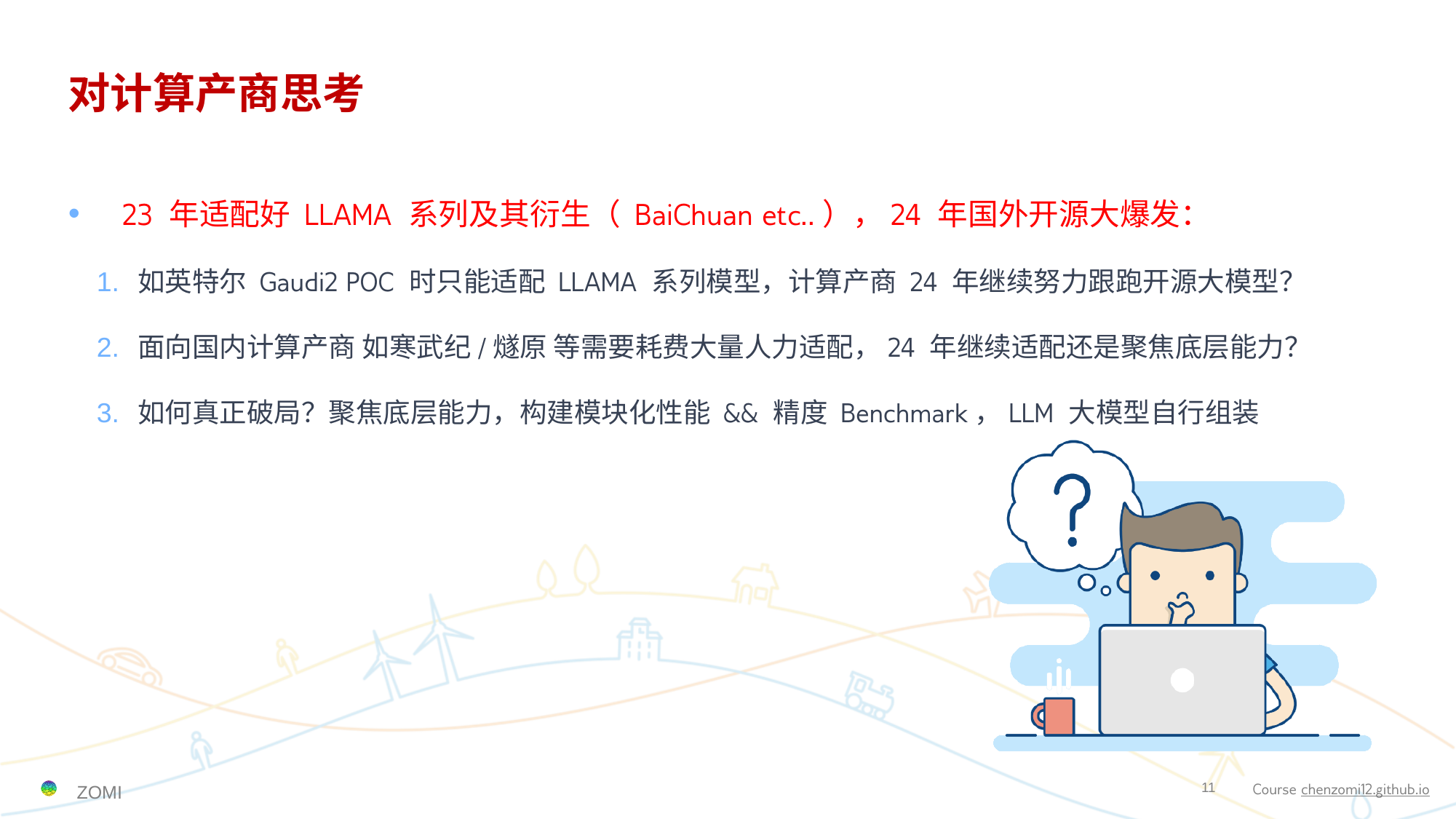

# 对计算产商思考
23 年适配好 LLAMA 系列及其衍生（ BaiChuan etc..），24 年国外开源大爆发：
如英特尔 Gaudi2 POC 时只能适配 LLAMA 系列模型，计算产商 24 年继续努力跟跑开源大模型？
面向国内计算产商 如寒武纪/燧原 等需要耗费大量人力适配，24 年继续适配还是聚焦底层能力？
如何真正破局？聚焦底层能力，构建模块化性能 && 精度 Benchmark，LLM 大模型自行组装